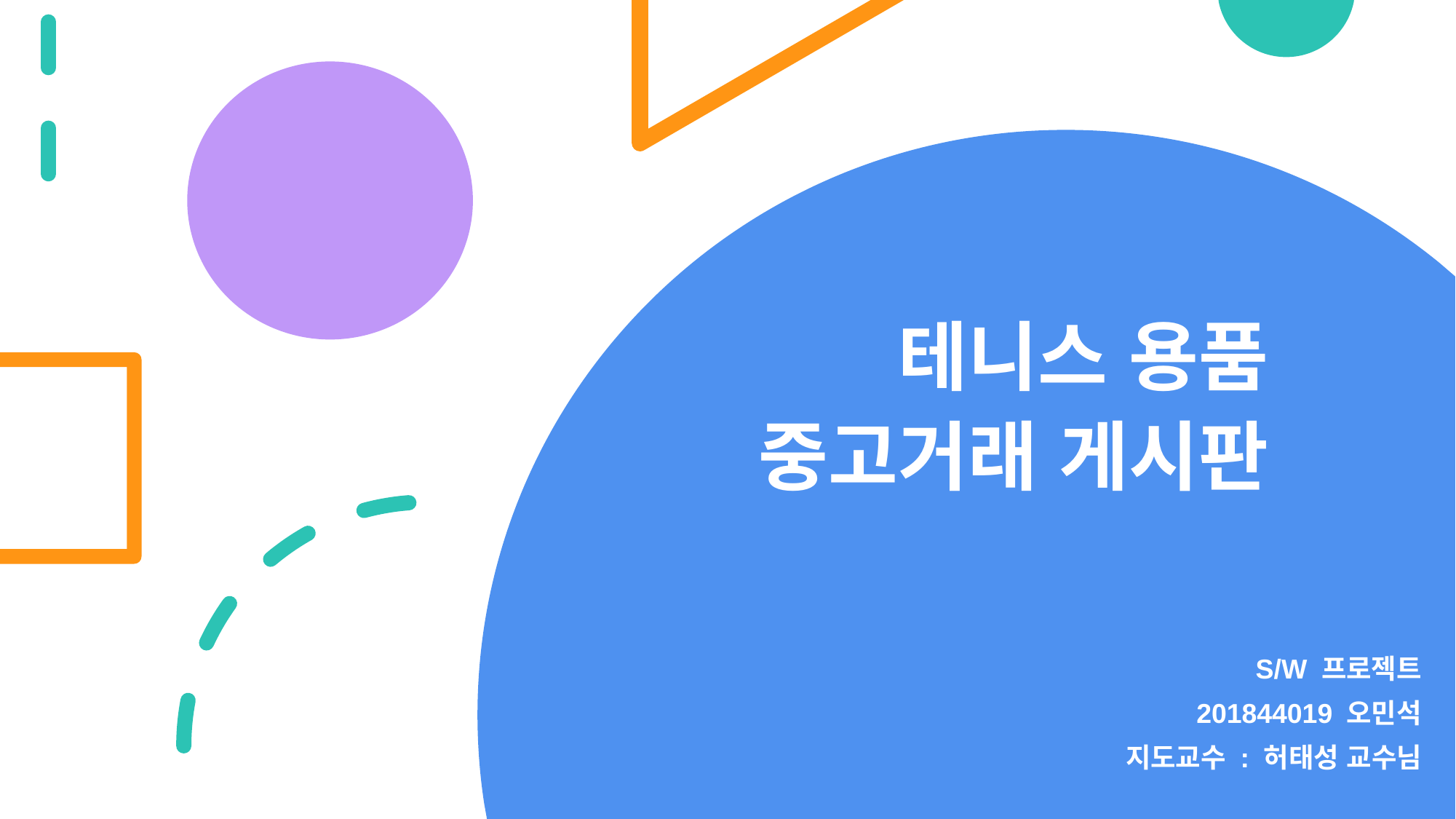

# 테니스 용품 중고거래 게시판
S/W 프로젝트
201844019 오민석
지도교수 : 허태성 교수님